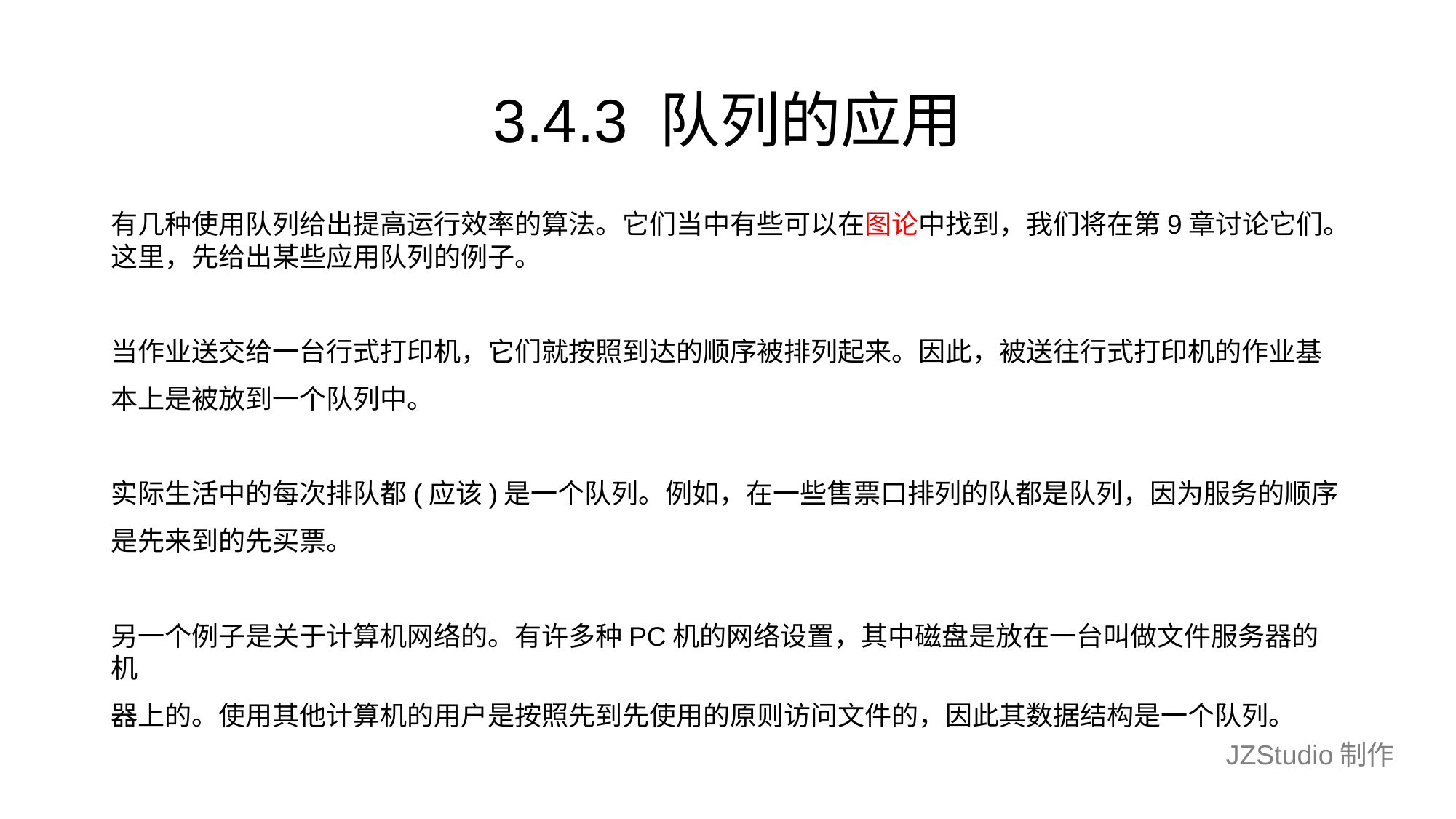

# 3.4.3 队列的应用
有几种使用队列给出提高运行效率的算法。它们当中有些可以在图论中找到，我们将在第9章讨论它们。这里，先给出某些应用队列的例子。

当作业送交给一台行式打印机，它们就按照到达的顺序被排列起来。因此，被送往行式打印机的作业基
本上是被放到一个队列中。

实际生活中的每次排队都(应该)是一个队列。例如，在一些售票口排列的队都是队列，因为服务的顺序
是先来到的先买票。

另一个例子是关于计算机网络的。有许多种PC机的网络设置，其中磁盘是放在一台叫做文件服务器的机
器上的。使用其他计算机的用户是按照先到先使用的原则访问文件的，因此其数据结构是一个队列。